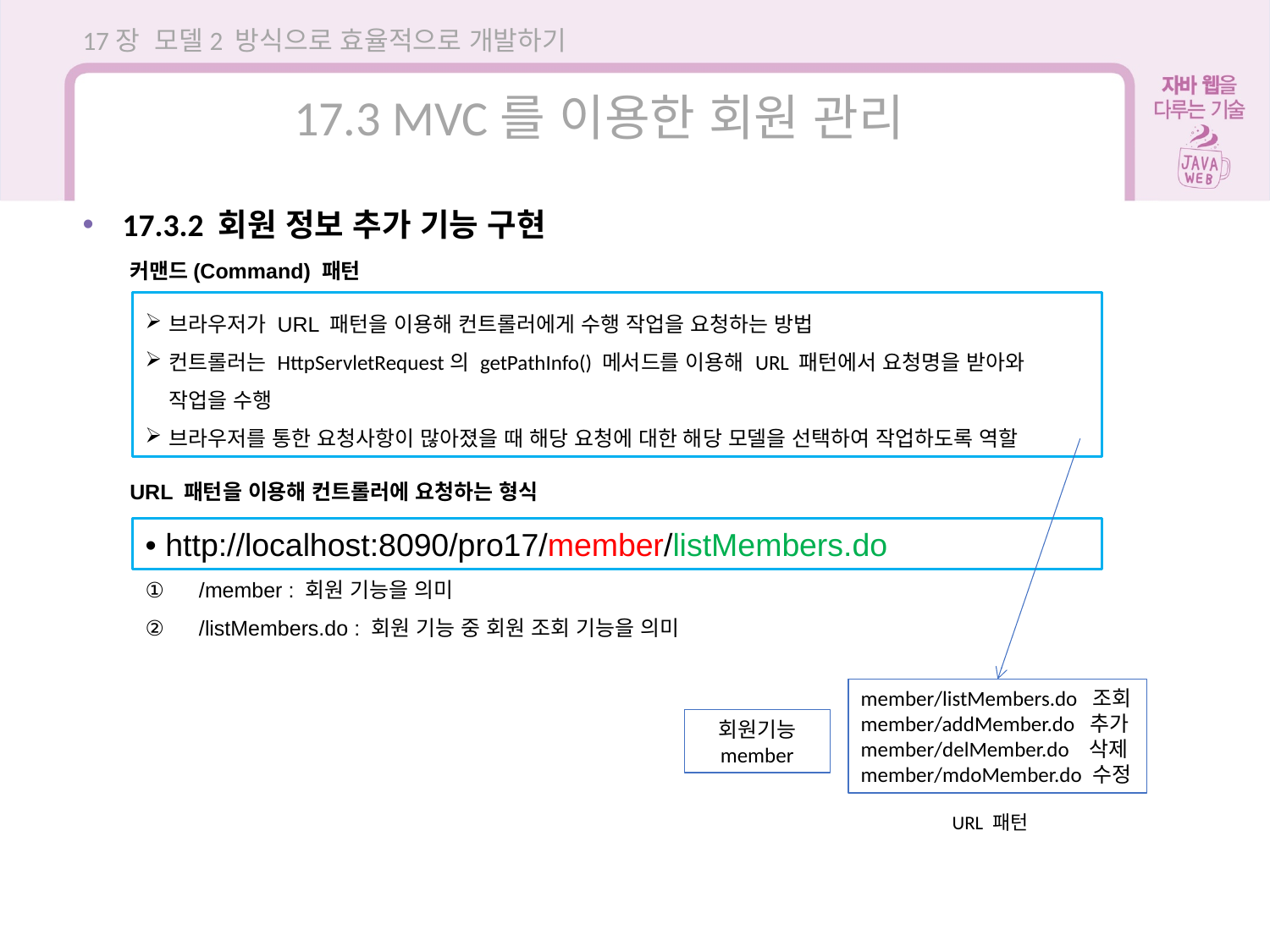

17장  모델2 방식으로 효율적으로 개발하기
17.3 MVC를 이용한 회원 관리
17.3.2 회원 정보 추가 기능 구현
커맨드(Command) 패턴
브라우저가 URL 패턴을 이용해 컨트롤러에게 수행 작업을 요청하는 방법
컨트롤러는 HttpServletRequest의 getPathInfo() 메서드를 이용해 URL 패턴에서 요청명을 받아와 작업을 수행
브라우저를 통한 요청사항이 많아졌을 때 해당 요청에 대한 해당 모델을 선택하여 작업하도록 역할
URL 패턴을 이용해 컨트롤러에 요청하는 형식
• http://localhost:8090/pro17/member/listMembers.do
 /member : 회원 기능을 의미
 /listMembers.do : 회원 기능 중 회원 조회 기능을 의미
member/listMembers.do  조회
member/addMember.do  추가
member/delMember.do   삭제
member/mdoMember.do 수정
회원기능
member
URL 패턴